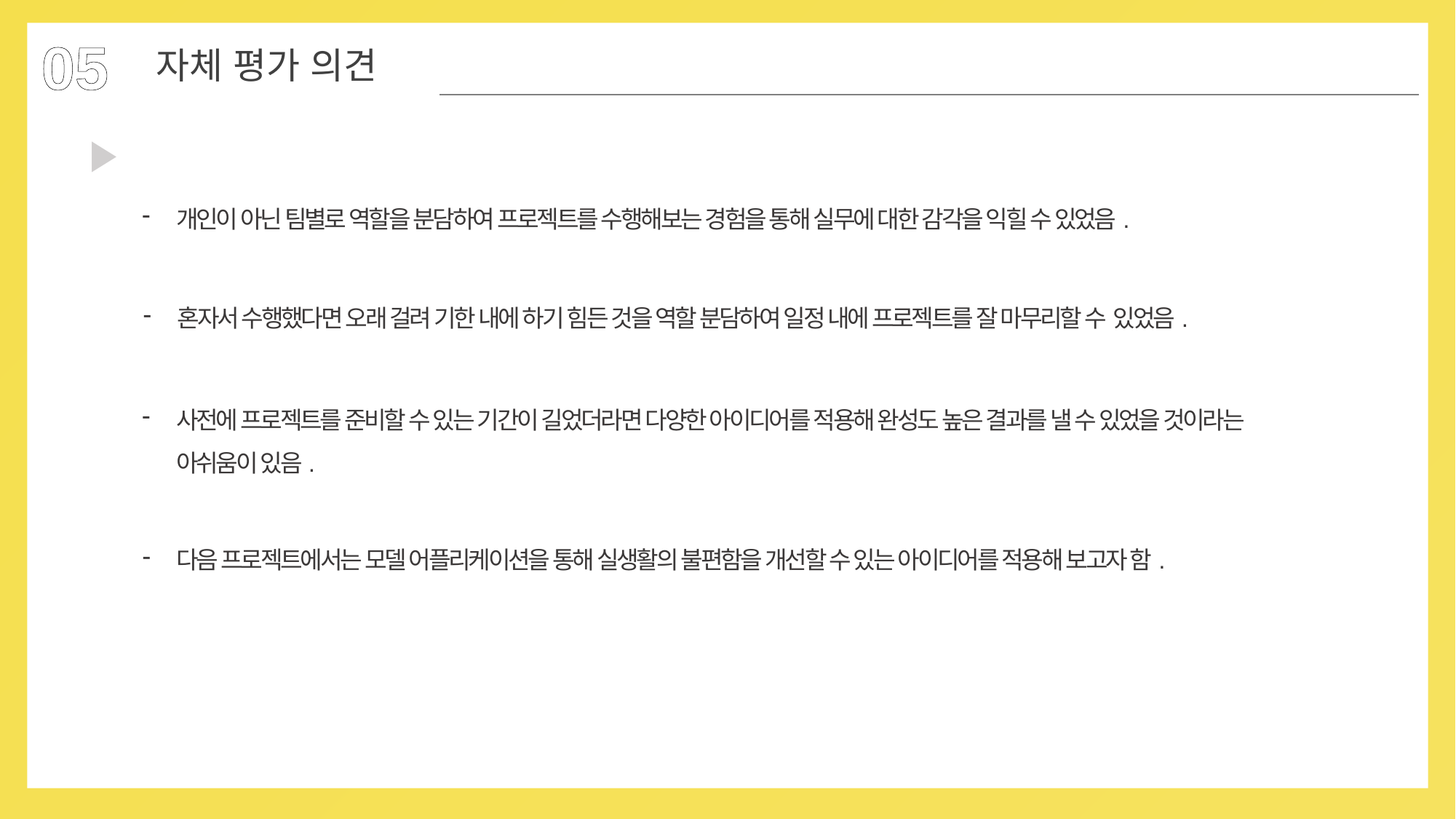

05
자체 평가 의견
▶
개인이 아닌 팀별로 역할을 분담하여 프로젝트를 수행해보는 경험을 통해 실무에 대한 감각을 익힐 수 있었음.
혼자서 수행했다면 오래 걸려 기한 내에 하기 힘든 것을 역할 분담하여 일정 내에 프로젝트를 잘 마무리할 수  있었음.
사전에 프로젝트를 준비할 수 있는 기간이 길었더라면 다양한 아이디어를 적용해 완성도 높은 결과를 낼 수 있었을 것이라는 아쉬움이 있음.
다음 프로젝트에서는 모델 어플리케이션을 통해 실생활의 불편함을 개선할 수 있는 아이디어를 적용해 보고자 함.